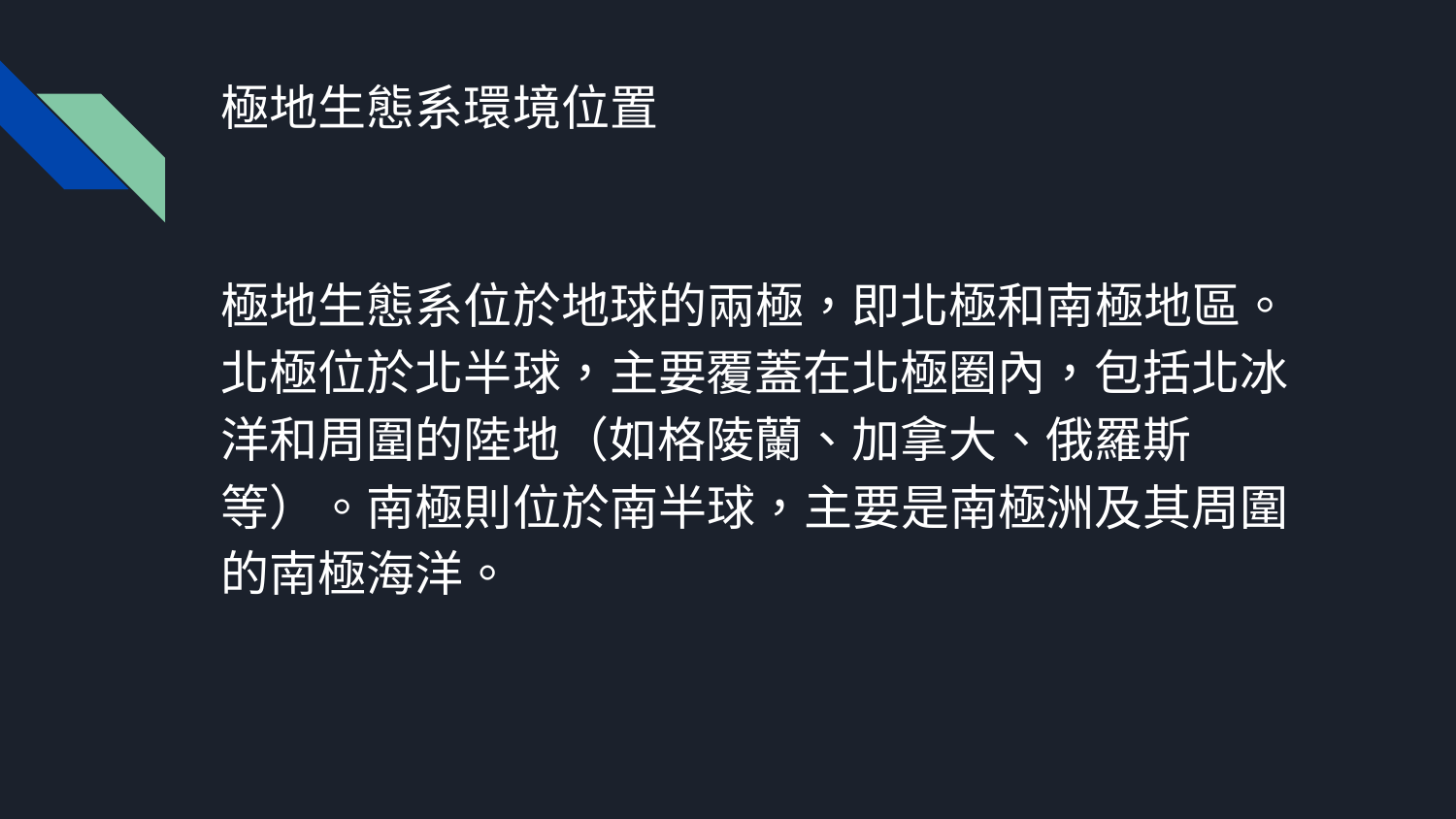

# 極地生態系環境位置
極地生態系位於地球的兩極，即北極和南極地區。北極位於北半球，主要覆蓋在北極圈內，包括北冰洋和周圍的陸地（如格陵蘭、加拿大、俄羅斯等）。南極則位於南半球，主要是南極洲及其周圍的南極海洋。